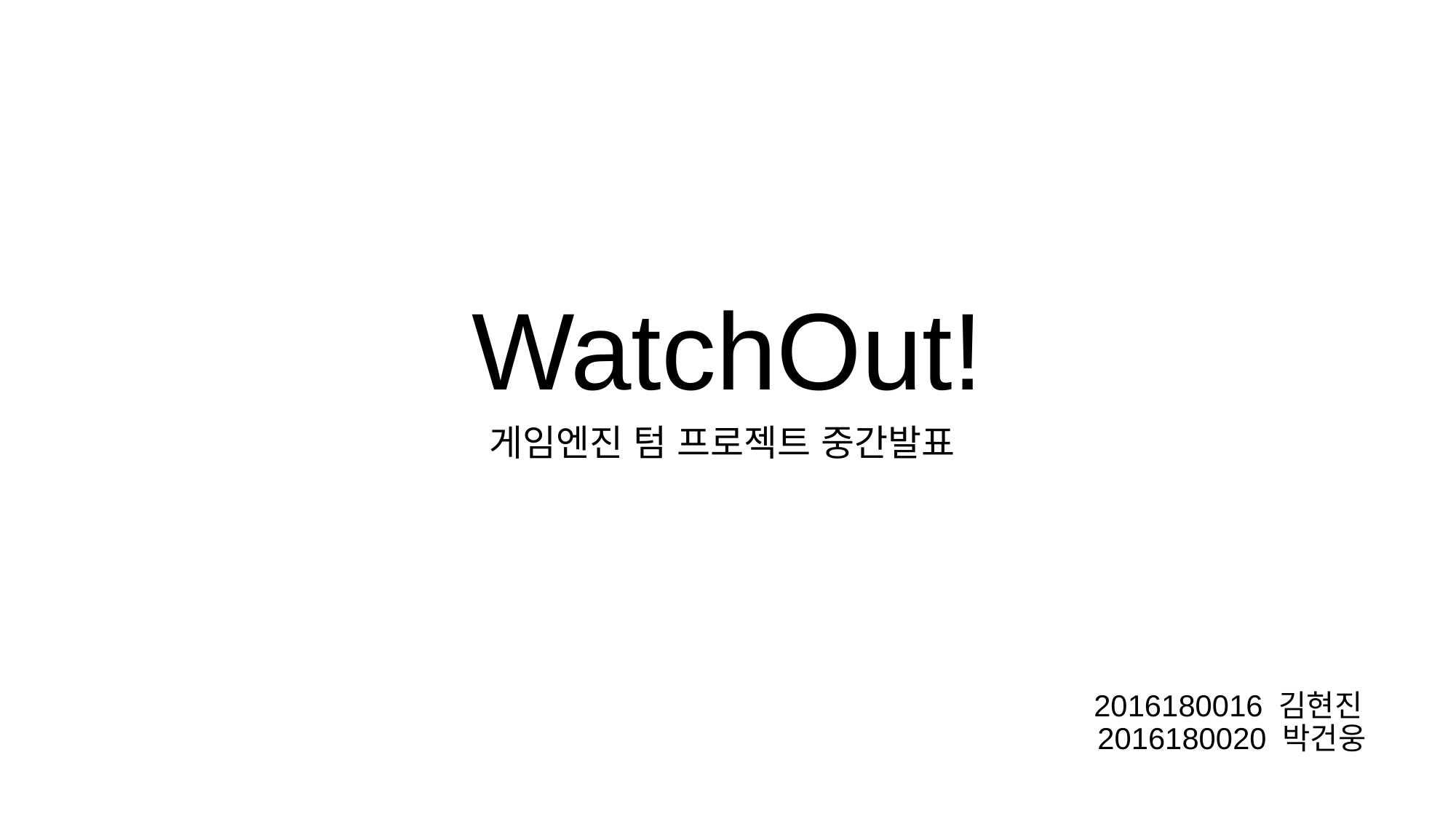

# WatchOut!
게임엔진 텀 프로젝트 중간발표
2016180016 김현진2016180020 박건웅